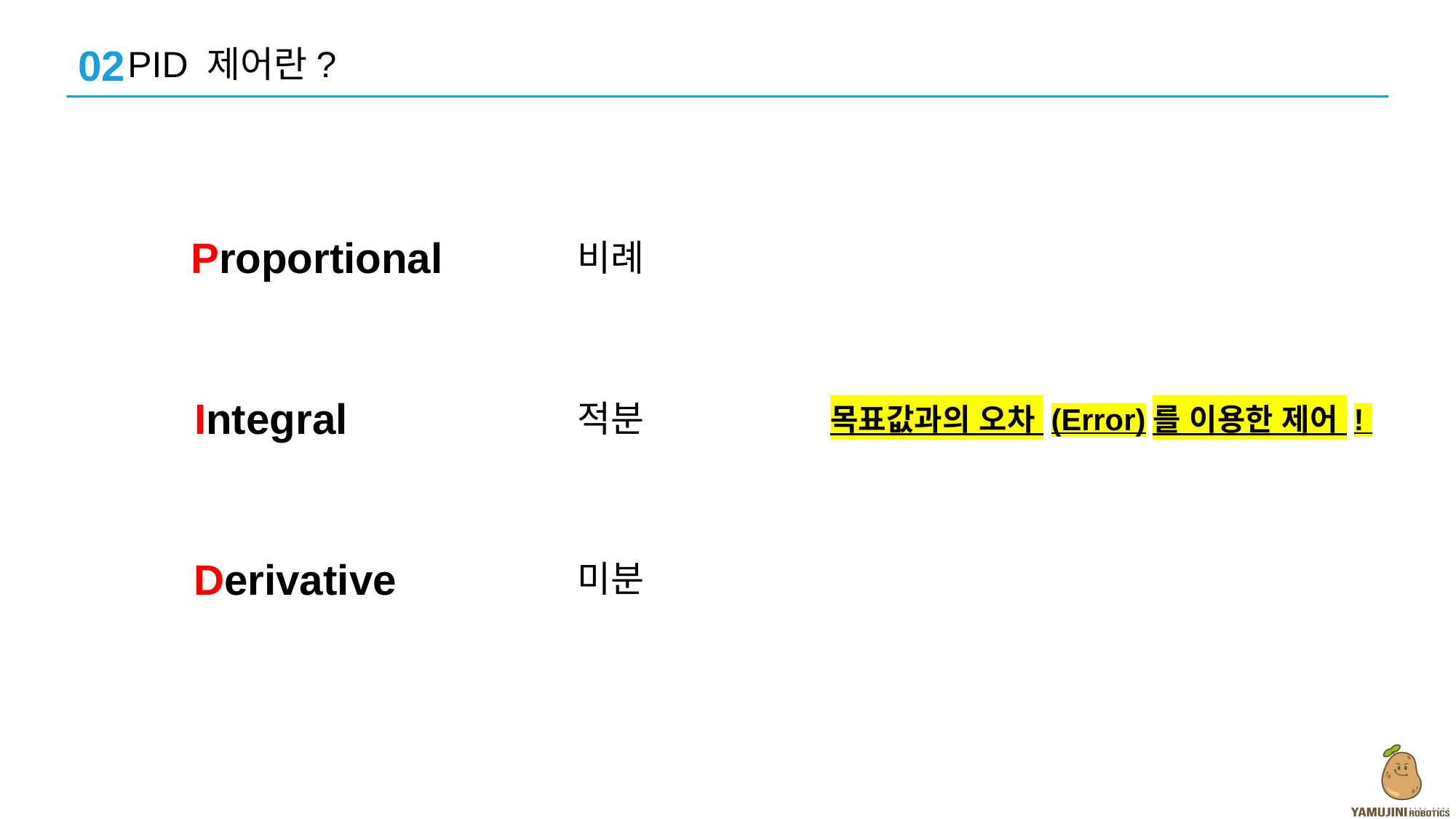

02
PID 제어란?

Proportional
비례
Integral
적분
목표값과의 오차 (Error)를 이용한 제어 !
Derivative
미분